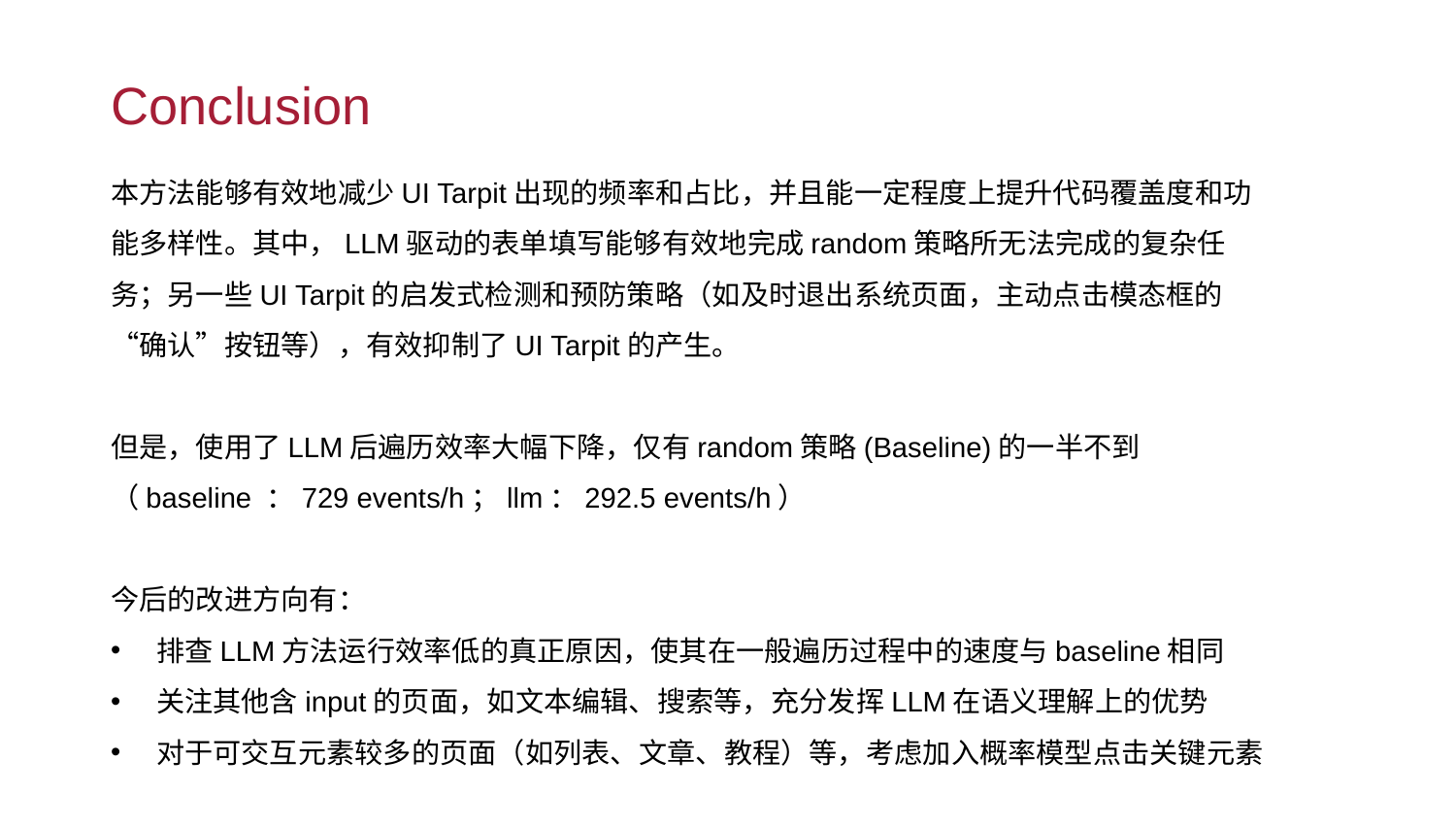

Conclusion
本方法能够有效地减少UI Tarpit出现的频率和占比，并且能一定程度上提升代码覆盖度和功能多样性。其中，LLM驱动的表单填写能够有效地完成random策略所无法完成的复杂任务；另一些UI Tarpit的启发式检测和预防策略（如及时退出系统页面，主动点击模态框的“确认”按钮等），有效抑制了UI Tarpit的产生。

但是，使用了LLM后遍历效率大幅下降，仅有random策略(Baseline)的一半不到
（baseline ：729 events/h；llm：292.5 events/h）

今后的改进方向有：
排查LLM方法运行效率低的真正原因，使其在一般遍历过程中的速度与baseline相同
关注其他含input的页面，如文本编辑、搜索等，充分发挥LLM在语义理解上的优势
对于可交互元素较多的页面（如列表、文章、教程）等，考虑加入概率模型点击关键元素